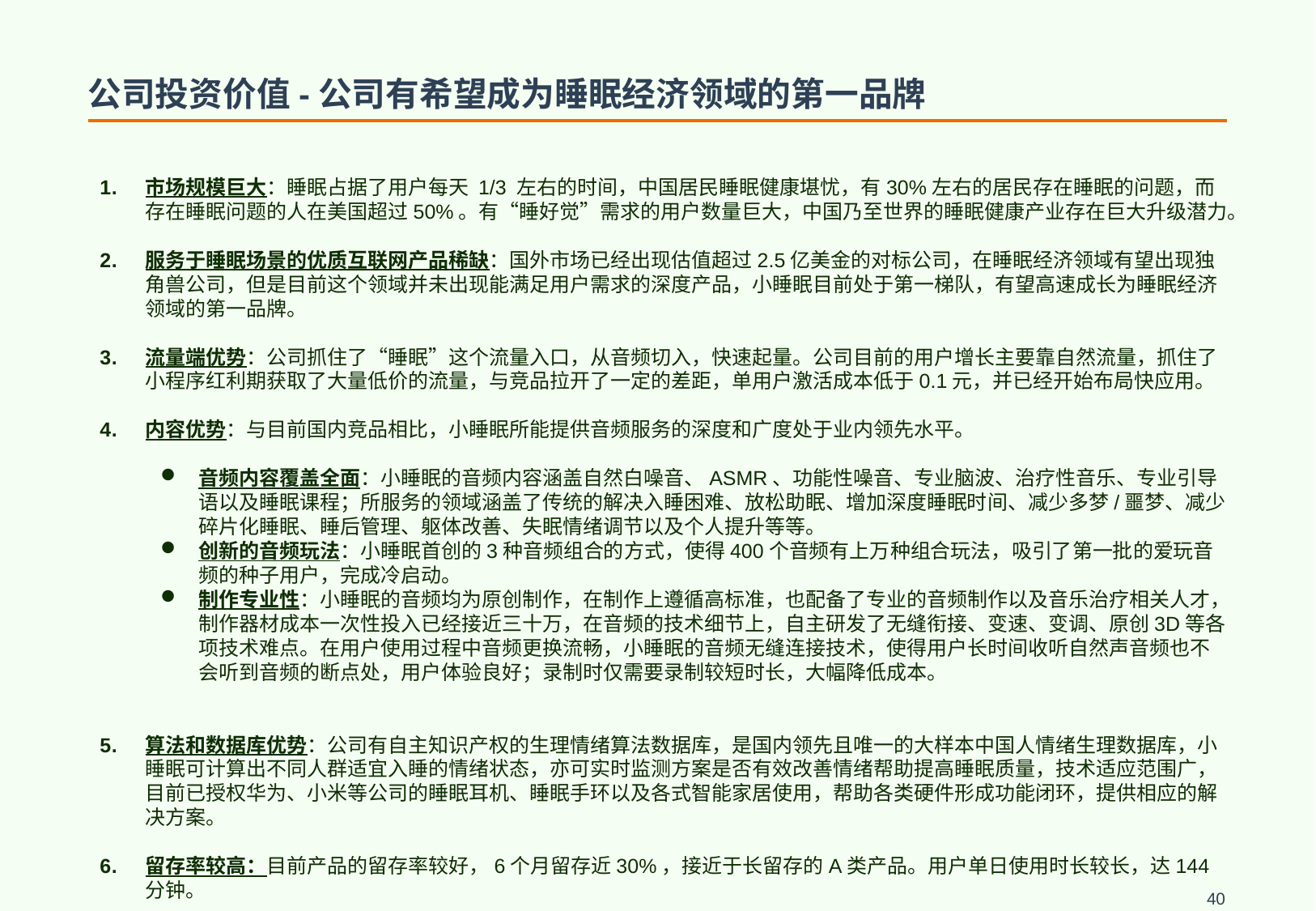

# 公司投资价值-公司有希望成为睡眠经济领域的第一品牌
市场规模巨大：睡眠占据了用户每天 1/3 左右的时间，中国居民睡眠健康堪忧，有30%左右的居民存在睡眠的问题，而存在睡眠问题的人在美国超过50%。有“睡好觉”需求的用户数量巨大，中国乃至世界的睡眠健康产业存在巨大升级潜力。

服务于睡眠场景的优质互联网产品稀缺：国外市场已经出现估值超过2.5亿美金的对标公司，在睡眠经济领域有望出现独角兽公司，但是目前这个领域并未出现能满足用户需求的深度产品，小睡眠目前处于第一梯队，有望高速成长为睡眠经济领域的第一品牌。

流量端优势：公司抓住了“睡眠”这个流量入口，从音频切入，快速起量。公司目前的用户增长主要靠自然流量，抓住了小程序红利期获取了大量低价的流量，与竞品拉开了一定的差距，单用户激活成本低于0.1元，并已经开始布局快应用。

内容优势：与目前国内竞品相比，小睡眠所能提供音频服务的深度和广度处于业内领先水平。

音频内容覆盖全面：小睡眠的音频内容涵盖自然白噪音、ASMR、功能性噪音、专业脑波、治疗性音乐、专业引导语以及睡眠课程；所服务的领域涵盖了传统的解决入睡困难、放松助眠、增加深度睡眠时间、减少多梦/噩梦、减少碎片化睡眠、睡后管理、躯体改善、失眠情绪调节以及个人提升等等。
创新的音频玩法：小睡眠首创的3种音频组合的方式，使得400个音频有上万种组合玩法，吸引了第一批的爱玩音频的种子用户，完成冷启动。
制作专业性：小睡眠的音频均为原创制作，在制作上遵循高标准，也配备了专业的音频制作以及音乐治疗相关人才，制作器材成本一次性投入已经接近三十万，在音频的技术细节上，自主研发了无缝衔接、变速、变调、原创3D等各项技术难点。在用户使用过程中音频更换流畅，小睡眠的音频无缝连接技术，使得用户长时间收听自然声音频也不会听到音频的断点处，用户体验良好；录制时仅需要录制较短时长，大幅降低成本。

算法和数据库优势：公司有自主知识产权的生理情绪算法数据库，是国内领先且唯一的大样本中国人情绪生理数据库，小睡眠可计算出不同人群适宜入睡的情绪状态，亦可实时监测方案是否有效改善情绪帮助提高睡眠质量，技术适应范围广，目前已授权华为、小米等公司的睡眠耳机、睡眠手环以及各式智能家居使用，帮助各类硬件形成功能闭环，提供相应的解决方案。

留存率较高：目前产品的留存率较好，6个月留存近30%，接近于长留存的A类产品。用户单日使用时长较长，达144分钟。